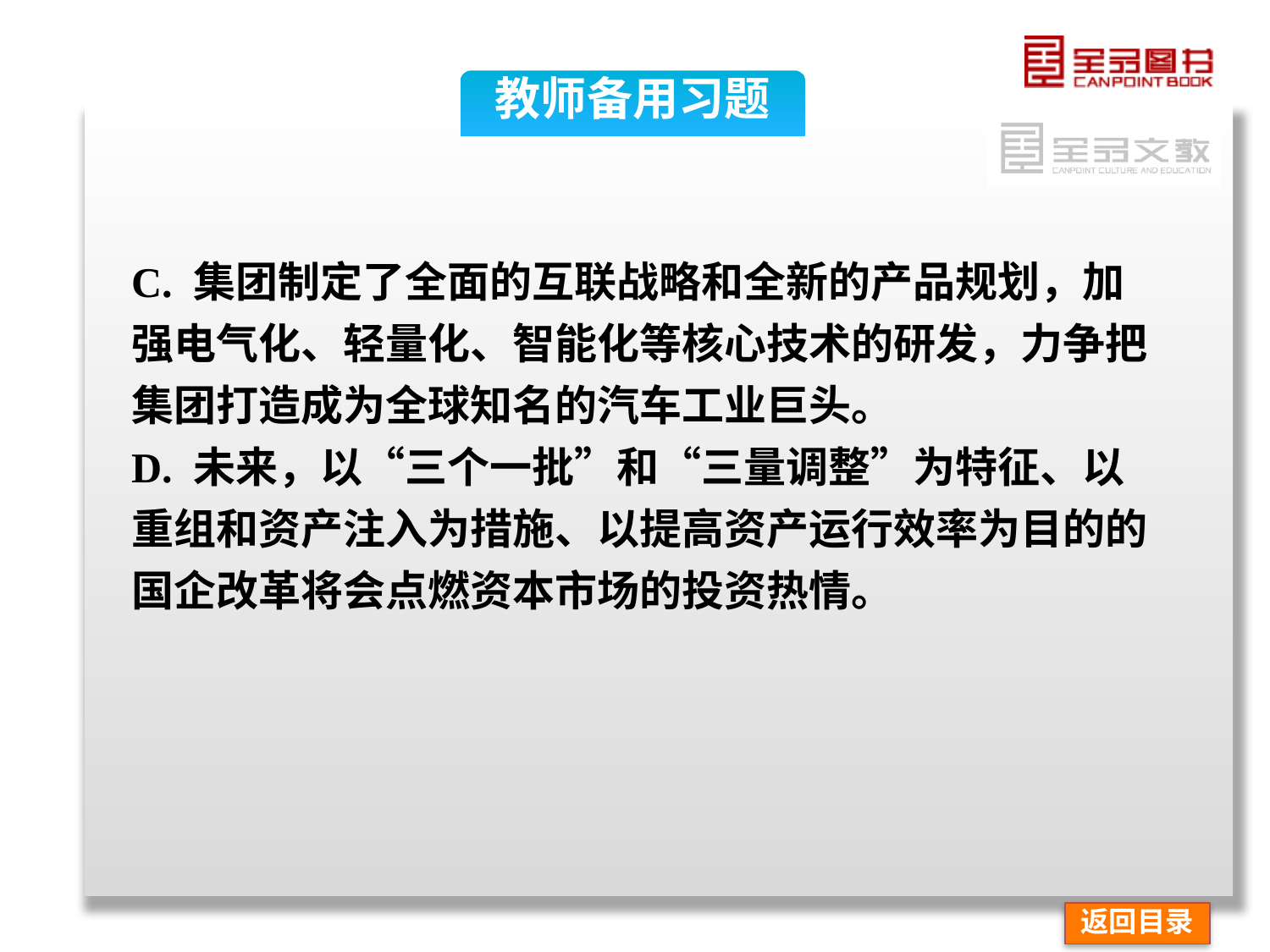

教师备用习题
C. 集团制定了全面的互联战略和全新的产品规划，加强电气化、轻量化、智能化等核心技术的研发，力争把集团打造成为全球知名的汽车工业巨头。
D. 未来，以“三个一批”和“三量调整”为特征、以重组和资产注入为措施、以提高资产运行效率为目的的国企改革将会点燃资本市场的投资热情。
返回目录